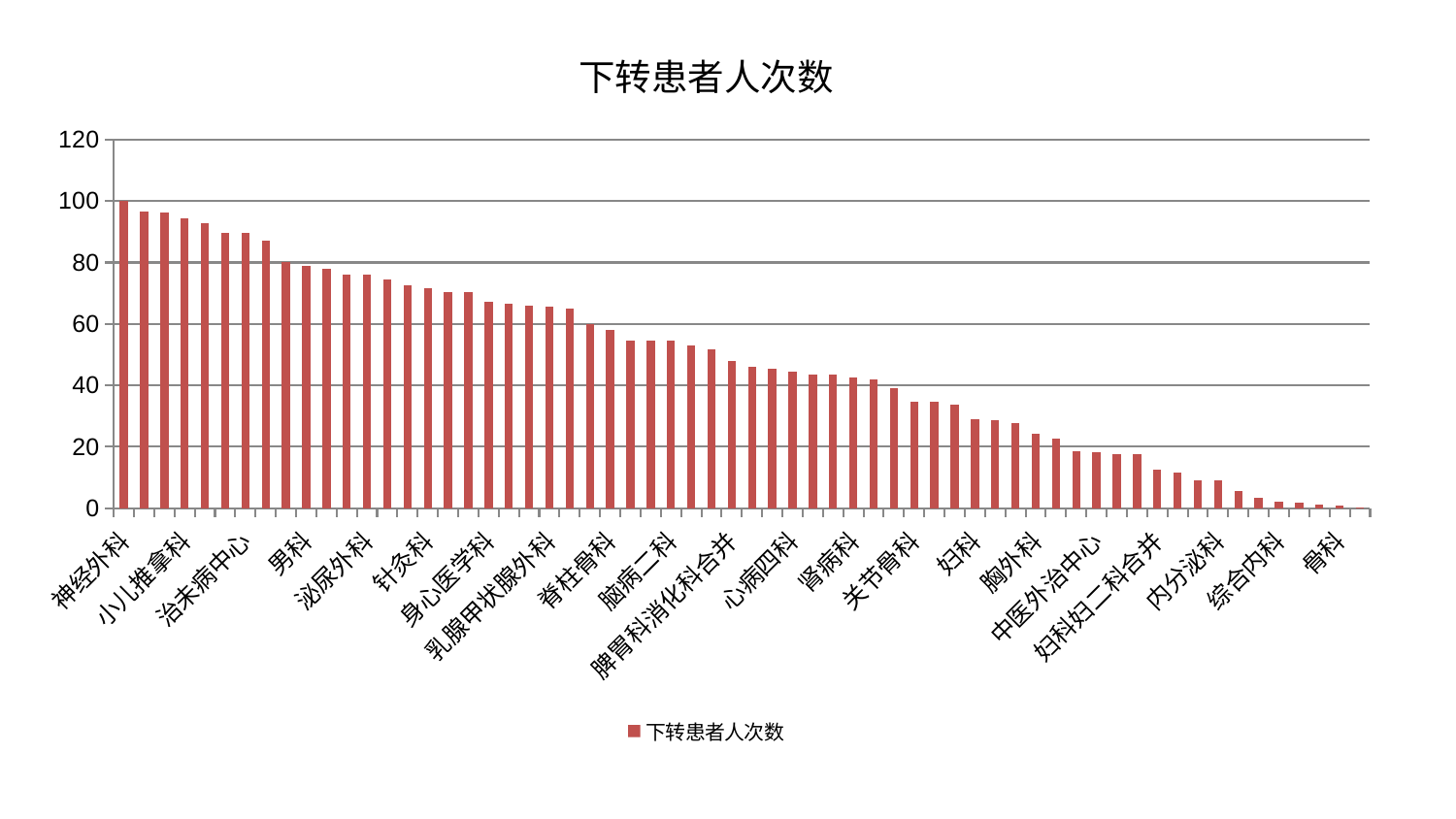

### Chart: 下转患者人次数

| Category | 下转患者人次数 |
|---|---|
| 神经外科 | 100.0 |
| 显微骨科 | 96.48716108891625 |
| 心病三科 | 96.39423252902073 |
| 小儿推拿科 | 94.33691250908653 |
| 耳鼻喉科 | 92.80206031105527 |
| 周围血管科 | 89.74726084925933 |
| 治未病中心 | 89.54224052292331 |
| 推拿科 | 87.05225039986912 |
| 神经内科 | 80.20403859886505 |
| 男科 | 78.9850019673003 |
| 东区肾病科 | 77.91649367886909 |
| 肝病科 | 75.93135666027179 |
| 泌尿外科 | 75.928795419914 |
| 呼吸内科 | 74.33030790308737 |
| 肾脏内科 | 72.6287291064164 |
| 针灸科 | 71.7878612428523 |
| 心血管内科 | 70.52552617216605 |
| 肛肠科 | 70.42621680095523 |
| 身心医学科 | 67.36746236392523 |
| 小儿骨科 | 66.74133786114442 |
| 产科 | 65.90602583633199 |
| 乳腺甲状腺外科 | 65.54916078247828 |
| 血液科 | 64.99847237207086 |
| 皮肤科 | 59.83197970394947 |
| 脊柱骨科 | 58.02823463038987 |
| 消化内科 | 54.67099754811316 |
| 普通外科 | 54.60150490261098 |
| 脑病二科 | 54.49527673062102 |
| 医院 | 53.11513807030283 |
| 运动损伤骨科 | 51.703433944077 |
| 脾胃科消化科合并 | 48.04363727561458 |
| 老年医学科 | 45.99777350271968 |
| 创伤骨科 | 45.32602534474094 |
| 心病四科 | 44.63419559124623 |
| 口腔科 | 43.639553650332665 |
| 微创骨科 | 43.56488631456104 |
| 肾病科 | 42.692935673859154 |
| 眼科 | 42.05313021278509 |
| 重症医学科 | 39.1900196744469 |
| 关节骨科 | 34.79801276238934 |
| 心病一科 | 34.743045198049046 |
| 脑病三科 | 33.65163287322309 |
| 妇科 | 28.908892961803602 |
| 西区重症医学科 | 28.731770239644533 |
| 心病二科 | 27.82880292071167 |
| 胸外科 | 24.310318500103726 |
| 肿瘤内科 | 22.678909724826223 |
| 妇二科 | 18.425130091526434 |
| 中医外治中心 | 18.13693122859039 |
| 肝胆外科 | 17.59009191733747 |
| 脑病一科 | 17.585658635680726 |
| 妇科妇二科合并 | 12.428166706234796 |
| 脾胃病科 | 11.64575079373293 |
| 风湿病科 | 9.09891866485188 |
| 内分泌科 | 8.994827799642978 |
| 中医经典科 | 5.738484797570465 |
| 东区重症医学科 | 3.488103322126277 |
| 综合内科 | 2.1506971920685807 |
| 康复科 | 1.8036612392184428 |
| 儿科 | 1.2284562752198291 |
| 骨科 | 0.924908659738934 |
| 美容皮肤科 | 0.2403157947981642 |
289